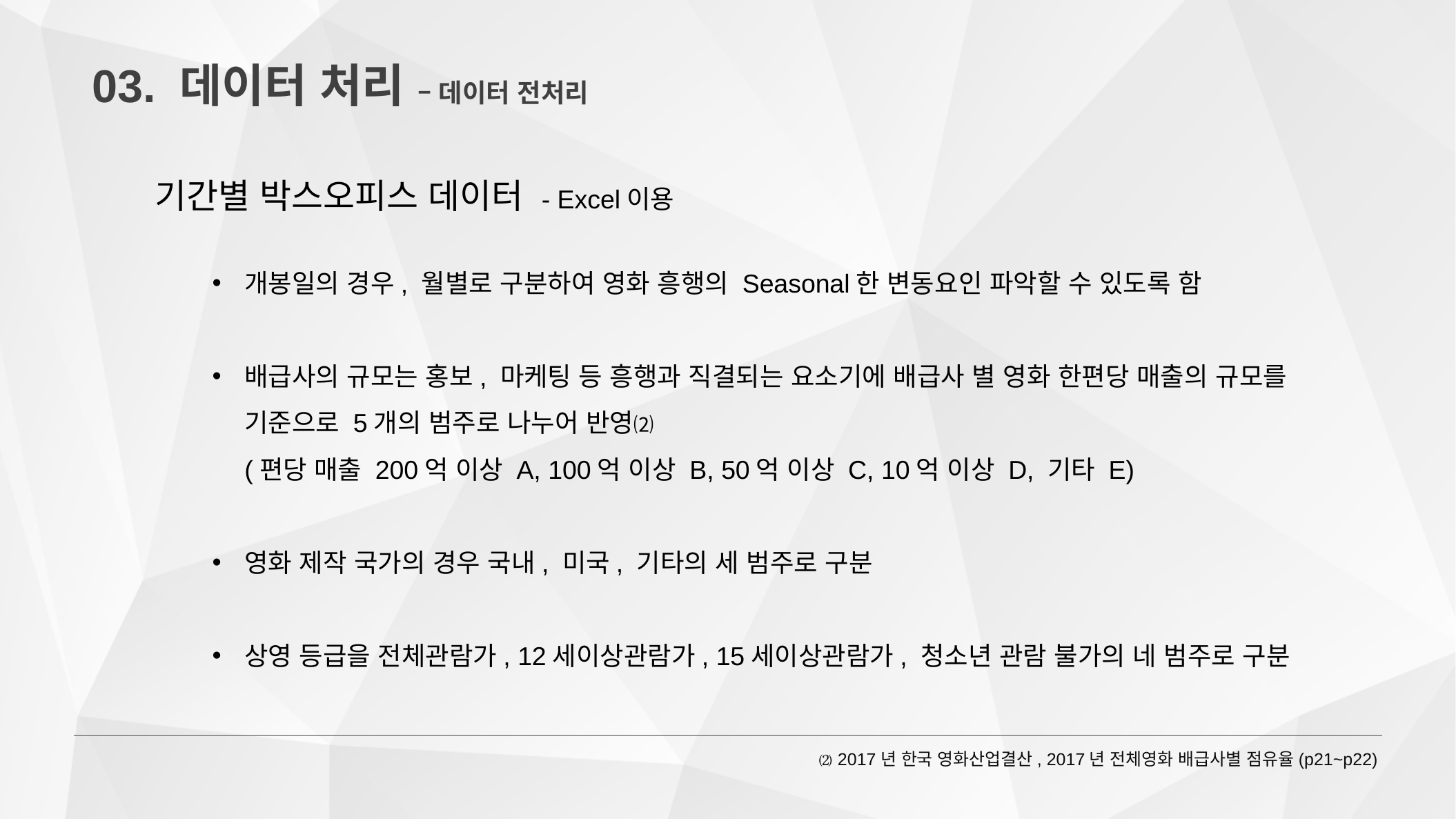

03. 데이터 처리 – 데이터 전처리
기간별 박스오피스 데이터 - Excel이용
개봉일의 경우, 월별로 구분하여 영화 흥행의 Seasonal한 변동요인 파악할 수 있도록 함

배급사의 규모는 홍보, 마케팅 등 흥행과 직결되는 요소기에 배급사 별 영화 한편당 매출의 규모를
기준으로 5개의 범주로 나누어 반영⑵
(편당 매출 200억 이상 A, 100억 이상 B, 50억 이상 C, 10억 이상 D, 기타 E)

영화 제작 국가의 경우 국내, 미국, 기타의 세 범주로 구분

상영 등급을 전체관람가, 12세이상관람가, 15세이상관람가, 청소년 관람 불가의 네 범주로 구분

⑵ 2017년 한국 영화산업결산, 2017년 전체영화 배급사별 점유율(p21~p22)